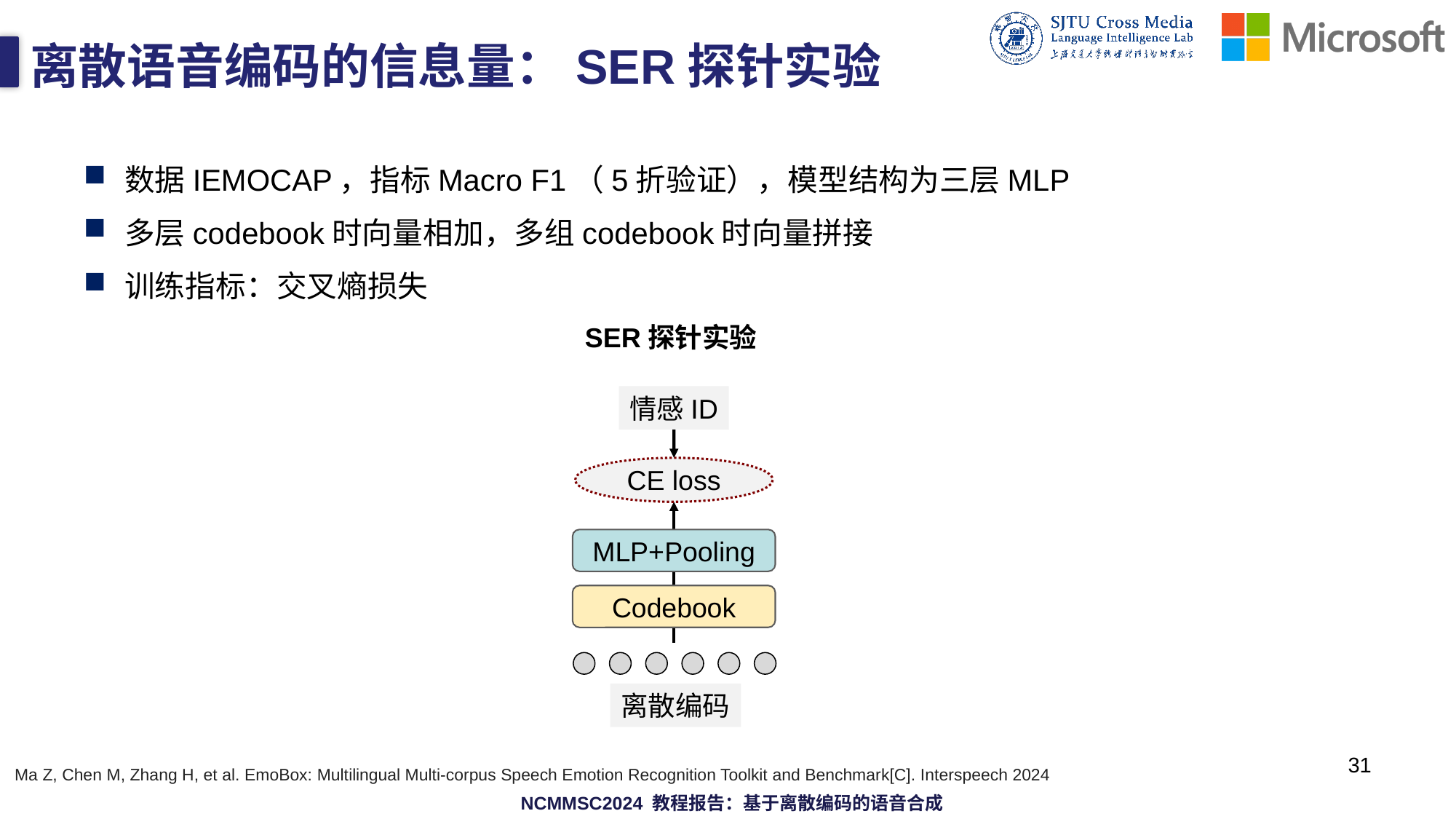

# 离散语音编码的信息量：SER探针实验
数据IEMOCAP，指标Macro F1（5折验证），模型结构为三层MLP
多层codebook时向量相加，多组codebook时向量拼接
训练指标：交叉熵损失
SER探针实验
情感ID
CE loss
MLP+Pooling
Codebook

离散编码
31
Ma Z, Chen M, Zhang H, et al. EmoBox: Multilingual Multi-corpus Speech Emotion Recognition Toolkit and Benchmark[C]. Interspeech 2024